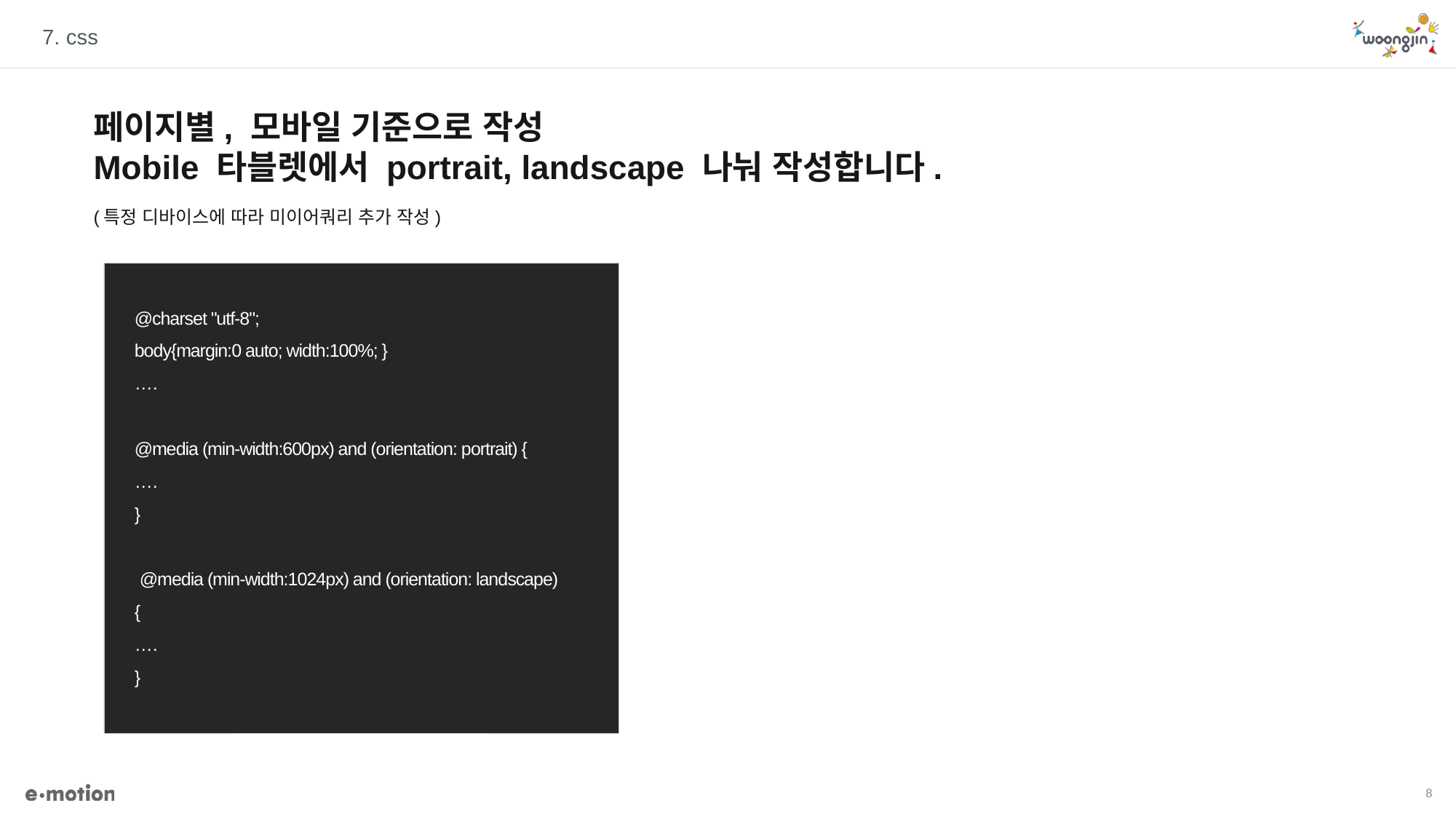

7. css
페이지별, 모바일 기준으로 작성
Mobile 타블렛에서 portrait, landscape 나눠 작성합니다.
(특정 디바이스에 따라 미이어쿼리 추가 작성)

@charset "utf-8";
body{margin:0 auto; width:100%; }
….

@media (min-width:600px) and (orientation: portrait) {
….
}

 @media (min-width:1024px) and (orientation: landscape) {
….
}
8